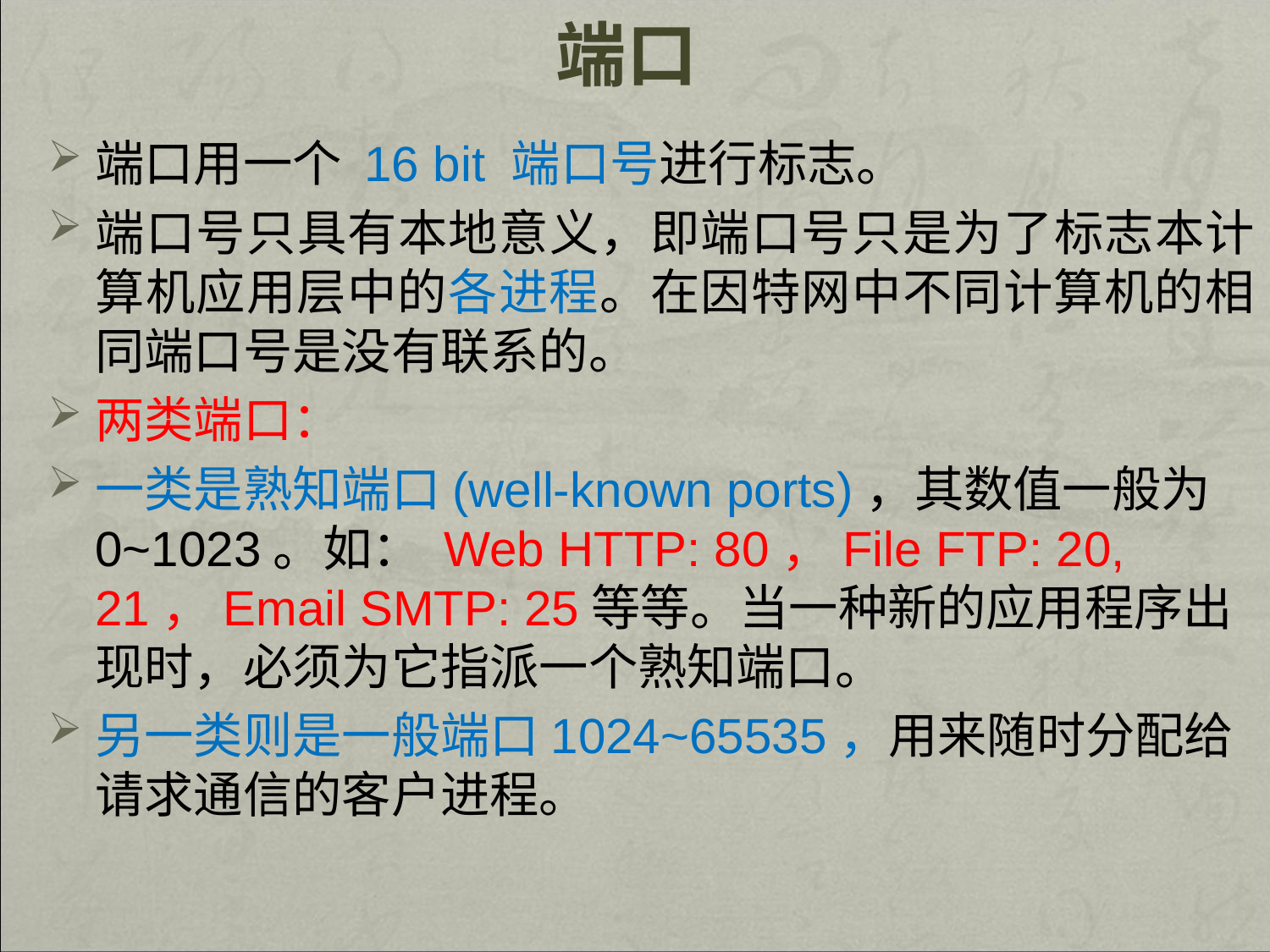

# 端口
端口用一个 16 bit 端口号进行标志。
端口号只具有本地意义，即端口号只是为了标志本计算机应用层中的各进程。在因特网中不同计算机的相同端口号是没有联系的。
两类端口：
一类是熟知端口(well-known ports)，其数值一般为 0~1023。如： Web HTTP: 80，File FTP: 20, 21，Email SMTP: 25等等。当一种新的应用程序出现时，必须为它指派一个熟知端口。
另一类则是一般端口1024~65535，用来随时分配给请求通信的客户进程。

124